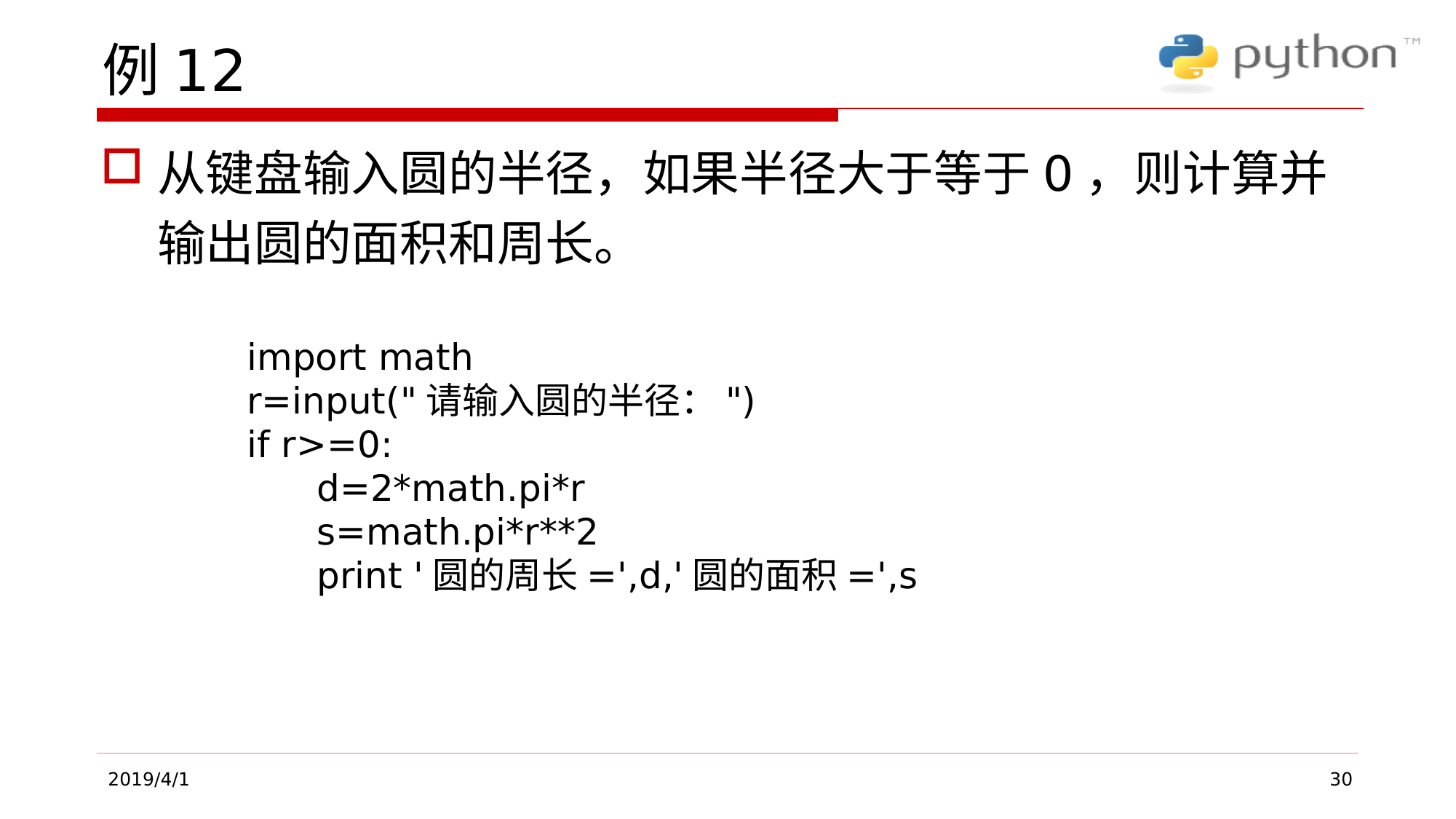

# 例12
从键盘输入圆的半径，如果半径大于等于0，则计算并输出圆的面积和周长。
import math
r=input("请输入圆的半径：")
if r>=0:
      d=2*math.pi*r
      s=math.pi*r**2
      print '圆的周长=',d,'圆的面积=',s
30
2019/4/1